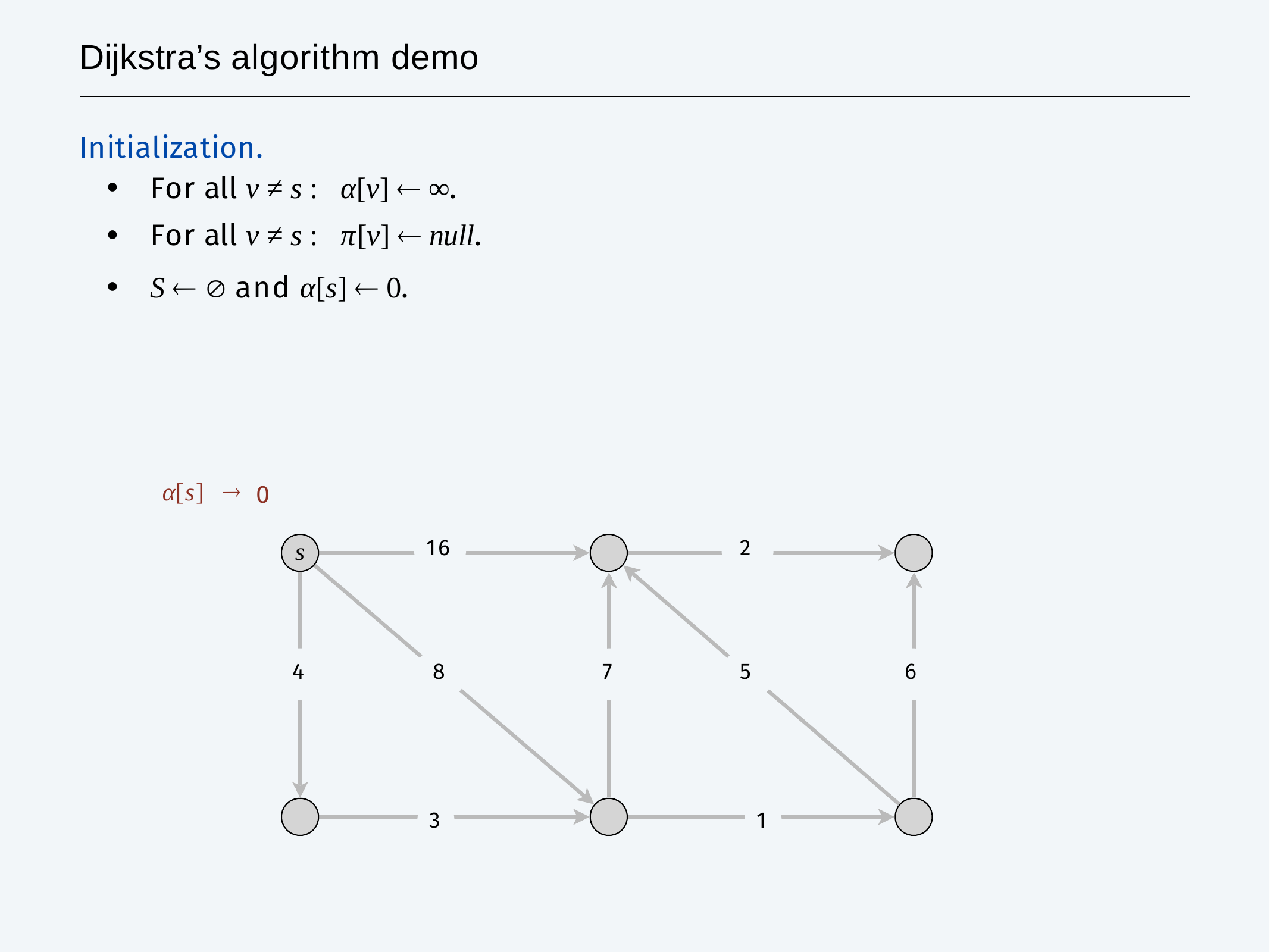

# Dijkstra’s algorithm demo

Initialization.
・For all v ≠ s :	 α[v] ← ∞.
・For all v ≠ s :	 π[v] ← null.
・S ← ∅ and α[s] ← 0.
α[s]
←
0

16
2
s

4
8
7
5
6

3
1